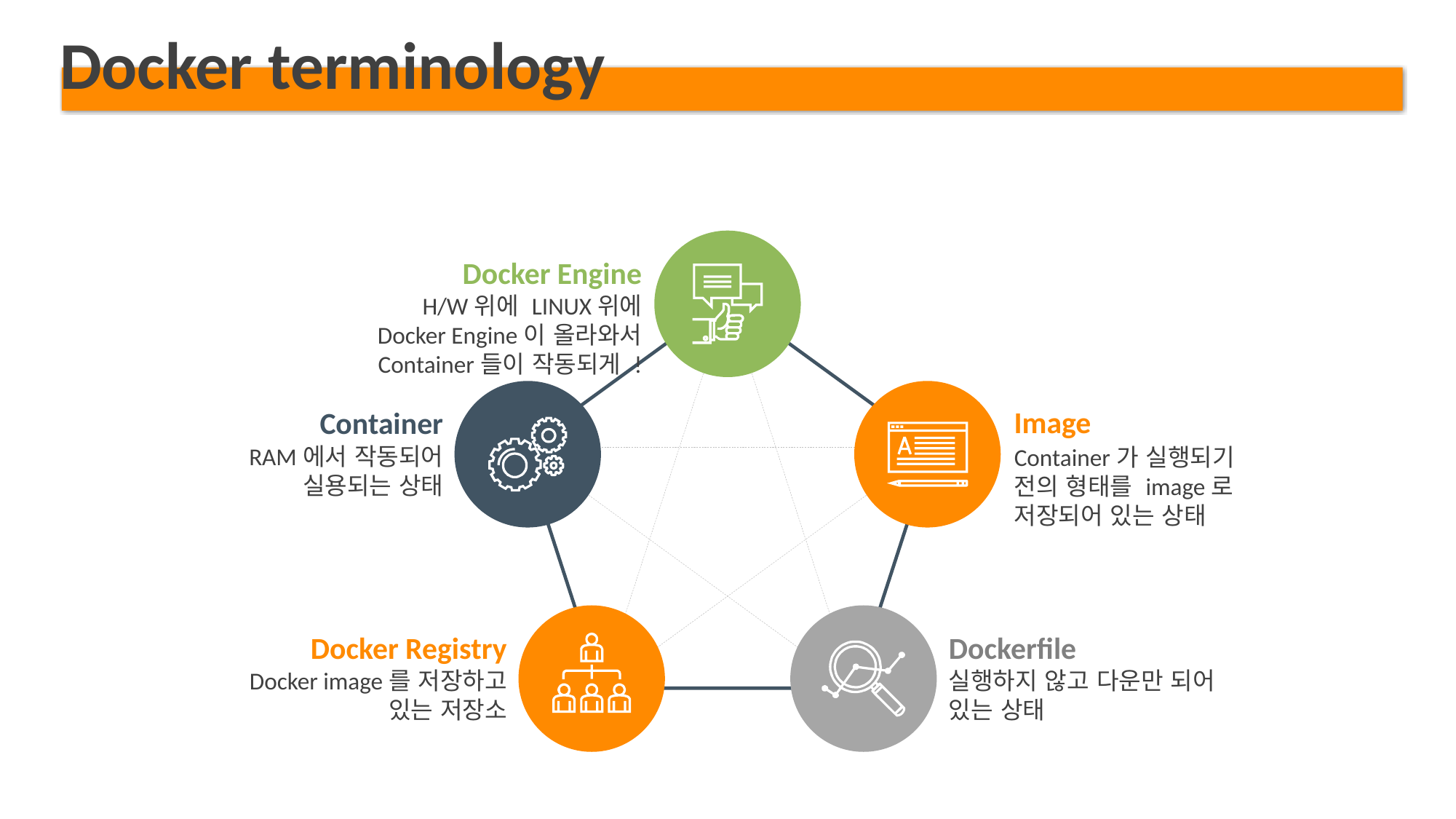

Docker terminology

Docker Engine
H/W위에 LINUX위에 Docker Engine이 올라와서 Container들이 작동되게 !

Image
Container가 실행되기 전의 형태를 image로 저장되어 있는 상태
Container
RAM에서 작동되어 실용되는 상태

Docker Registry
Docker image를 저장하고 있는 저장소
Dockerfile
실행하지 않고 다운만 되어 있는 상태